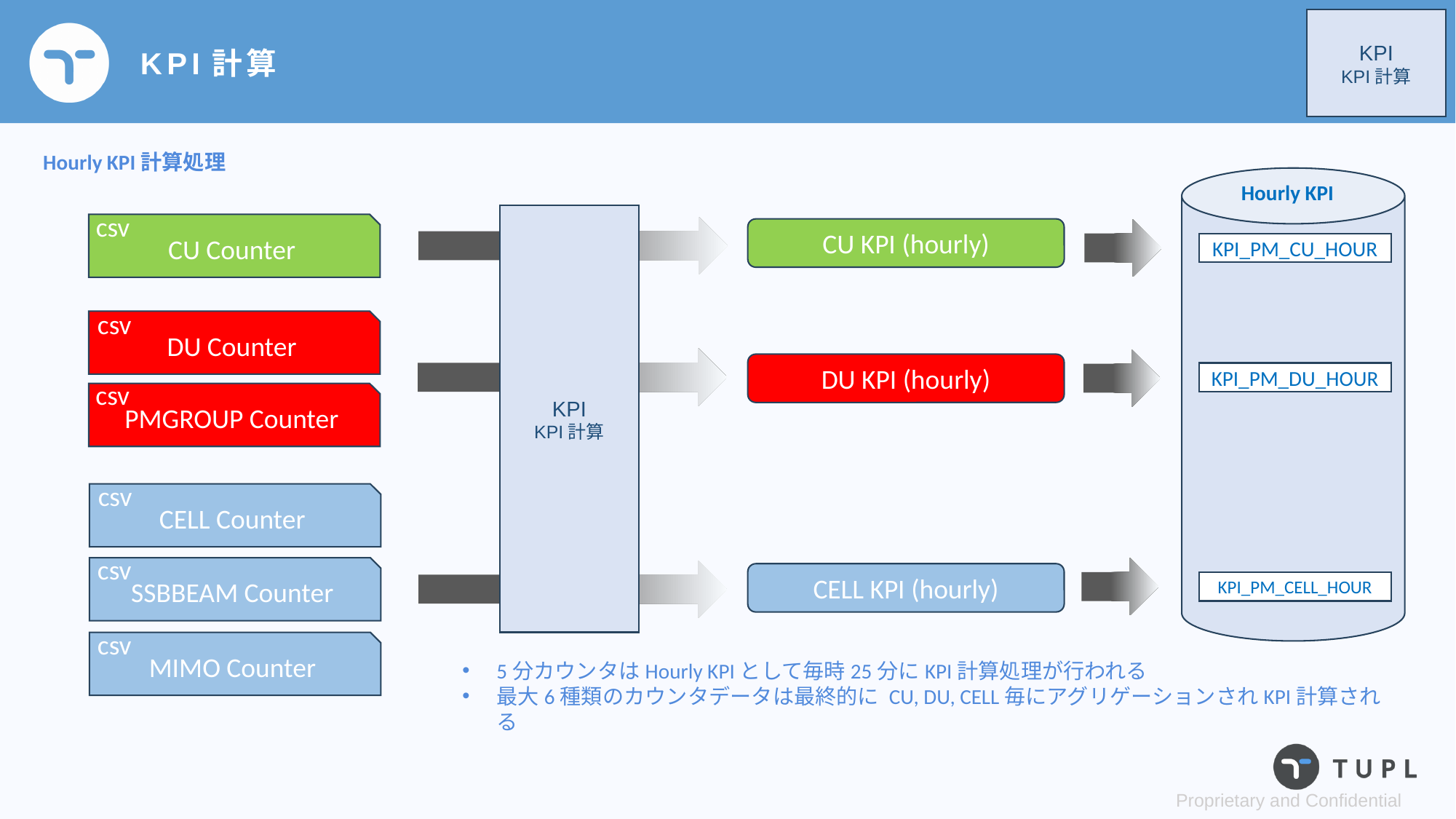

KPI
KPI計算
# KPI計算

Hourly KPI計算処理

Hourly KPI
csv
KPI
KPI計算

CU Counter
CU KPI (hourly)

KPI_PM_CU_HOUR
csv
DU Counter

DU KPI (hourly)
KPI_PM_DU_HOUR
csv
PMGROUP Counter

csv
CELL Counter
csv

SSBBEAM Counter
CELL KPI (hourly)
KPI_PM_CELL_HOUR
csv
MIMO Counter
5分カウンタはHourly KPIとして毎時25分にKPI計算処理が行われる
最大6種類のカウンタデータは最終的に CU, DU, CELL毎にアグリゲーションされKPI計算される